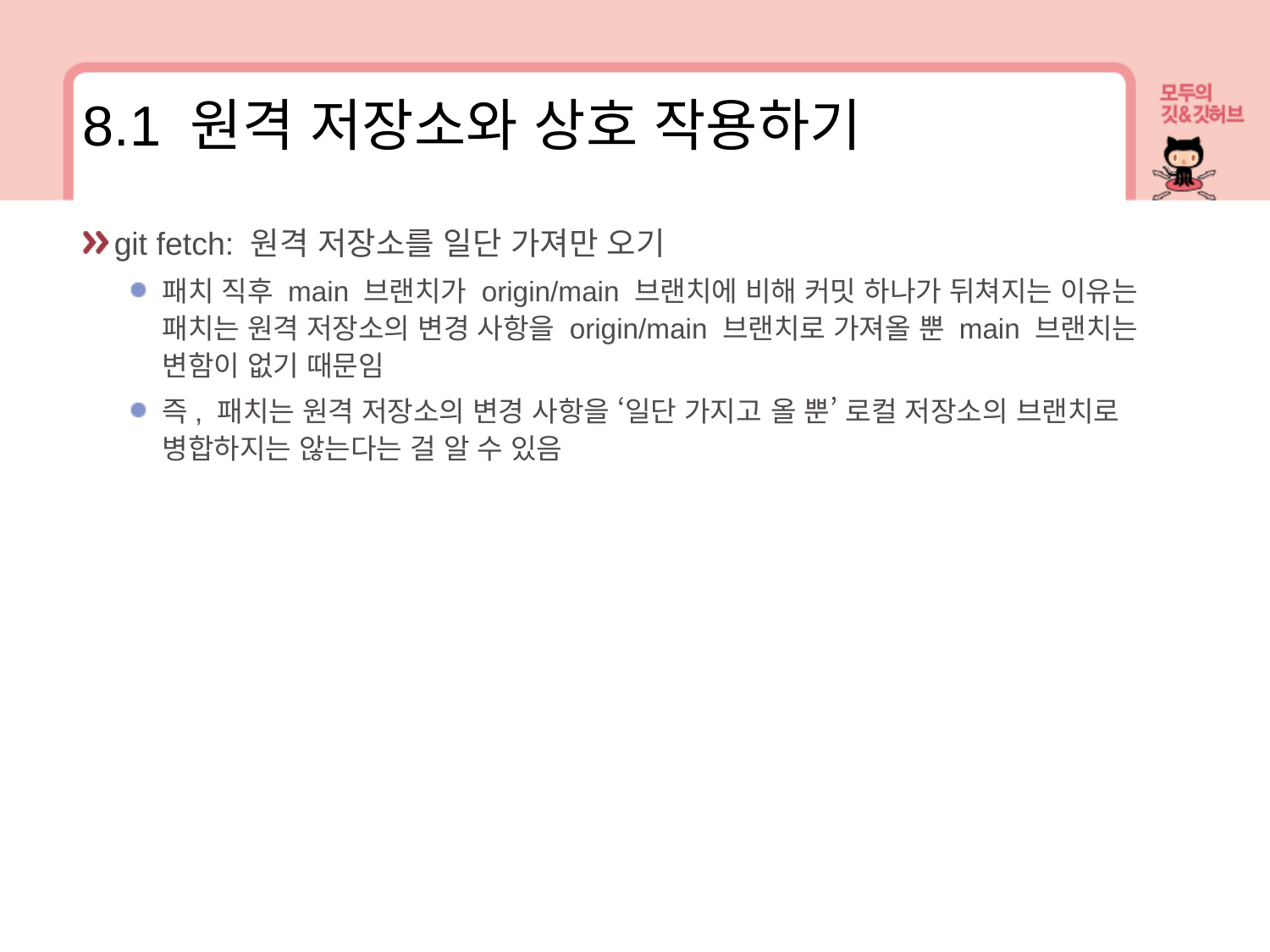

8.1 원격 저장소와 상호 작용하기
git fetch: 원격 저장소를 일단 가져만 오기
패치 직후 main 브랜치가 origin/main 브랜치에 비해 커밋 하나가 뒤쳐지는 이유는 패치는 원격 저장소의 변경 사항을 origin/main 브랜치로 가져올 뿐 main 브랜치는 변함이 없기 때문임
즉, 패치는 원격 저장소의 변경 사항을 ‘일단 가지고 올 뿐’ 로컬 저장소의 브랜치로 병합하지는 않는다는 걸 알 수 있음